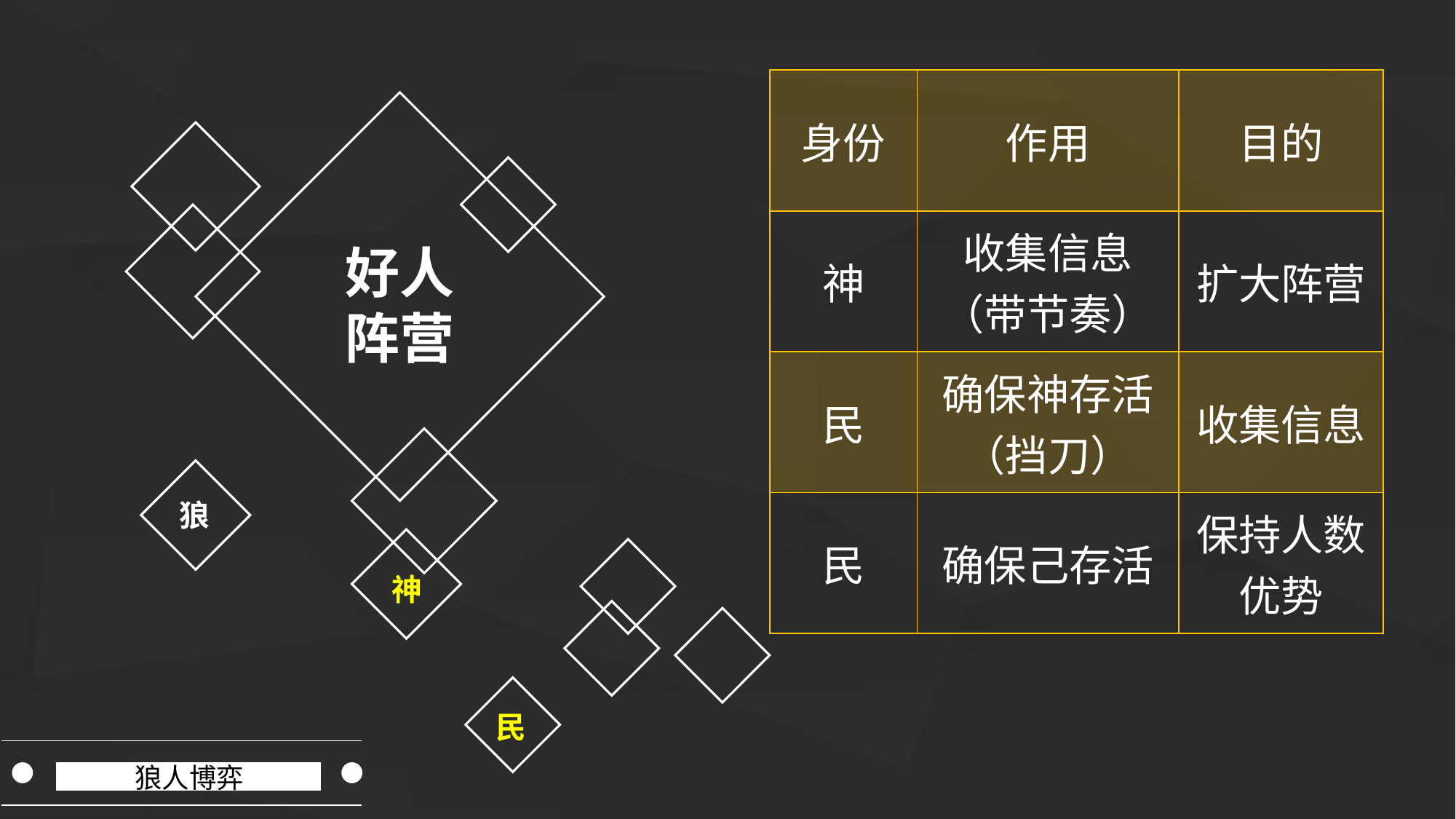

| 身份 | 作用 | 目的 |
| --- | --- | --- |
| 神 | 收集信息 （带节奏） | 扩大阵营 |
| 民 | 确保神存活 （挡刀） | 收集信息 |
| 民 | 确保己存活 | 保持人数优势 |

好人
阵营

狼

神

民
狼人博弈